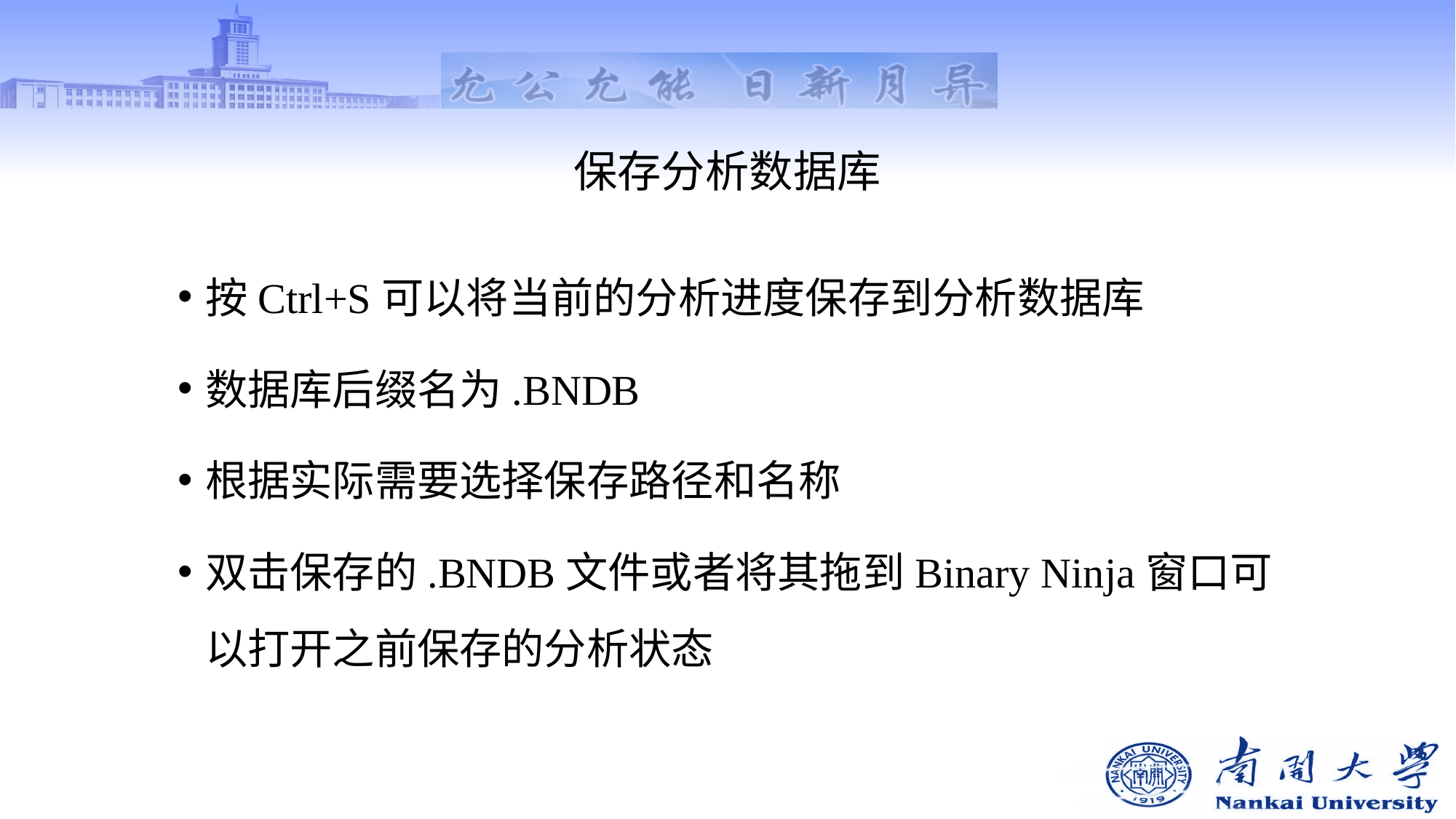

# 保存分析数据库
按Ctrl+S可以将当前的分析进度保存到分析数据库
数据库后缀名为.BNDB
根据实际需要选择保存路径和名称
双击保存的.BNDB文件或者将其拖到Binary Ninja窗口可以打开之前保存的分析状态